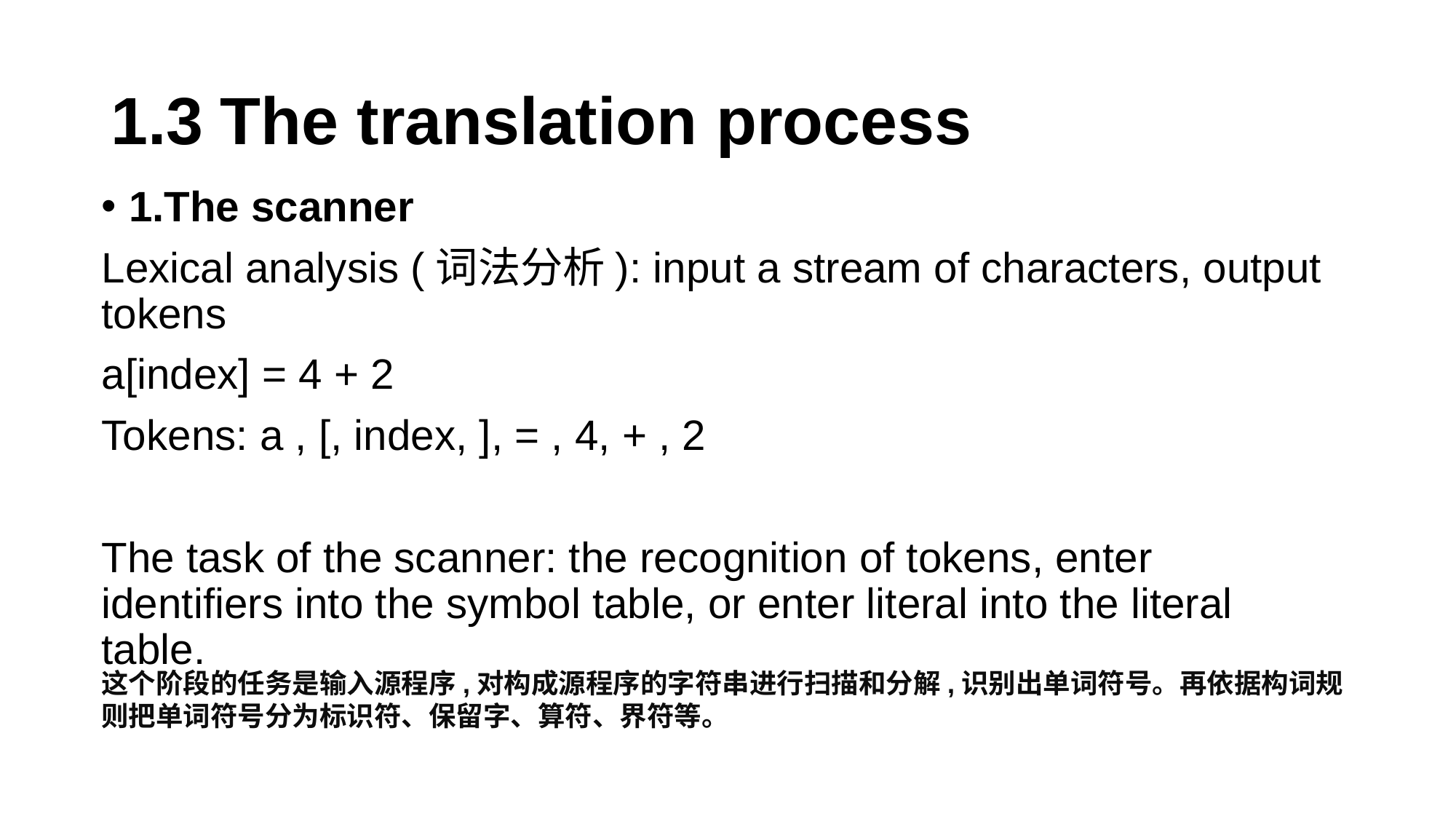

# 1.3	The translation process
1.The scanner
Lexical analysis (词法分析): input a stream of characters, output tokens
a[index] = 4 + 2
Tokens: a , [, index, ], = , 4, + , 2

The task of the scanner: the recognition of tokens, enter identifiers into the symbol table, or enter literal into the literal table.

这个阶段的任务是输入源程序,对构成源程序的字符串进行扫描和分解,识别出单词符号。再依据构词规则把单词符号分为标识符、保留字、算符、界符等。